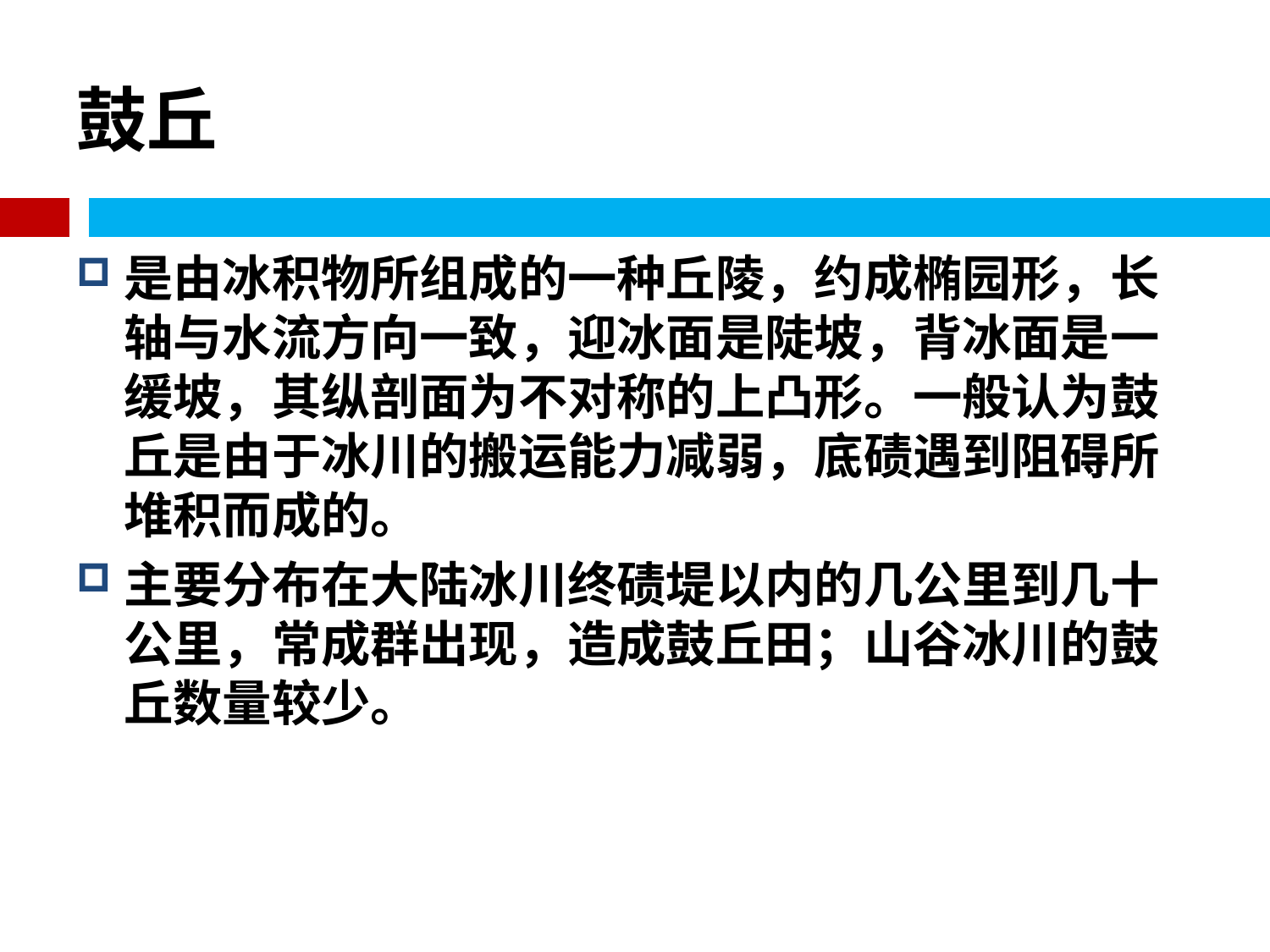

# 鼓丘
是由冰积物所组成的一种丘陵，约成椭园形，长轴与水流方向一致，迎冰面是陡坡，背冰面是一缓坡，其纵剖面为不对称的上凸形。一般认为鼓丘是由于冰川的搬运能力减弱，底碛遇到阻碍所堆积而成的。
主要分布在大陆冰川终碛堤以内的几公里到几十公里，常成群出现，造成鼓丘田；山谷冰川的鼓丘数量较少。